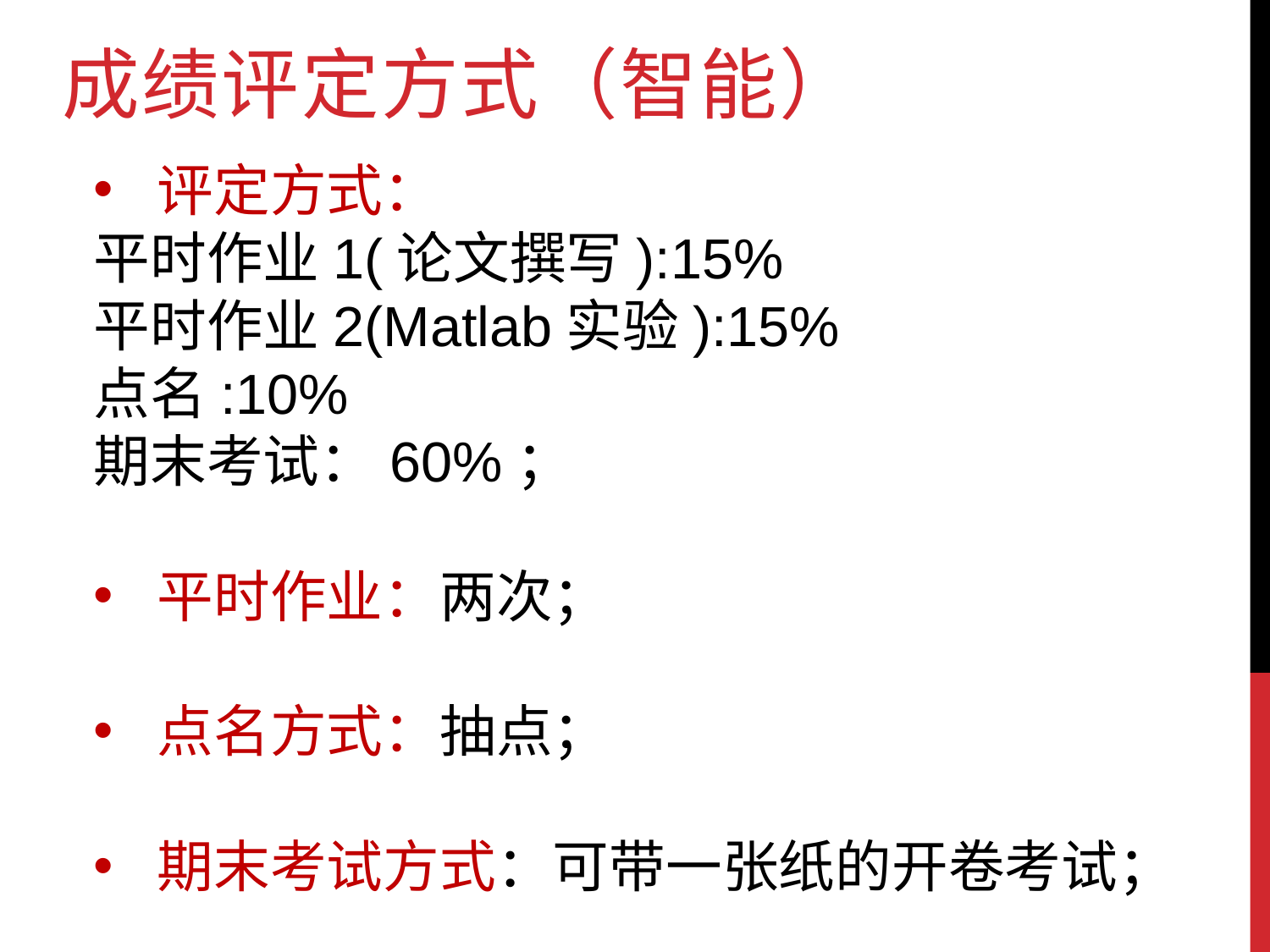

成绩评定方式（智能）
评定方式：
平时作业1(论文撰写):15%
平时作业2(Matlab实验):15%
点名:10%
期末考试：60%；

平时作业：两次；

点名方式：抽点；

期末考试方式：可带一张纸的开卷考试；